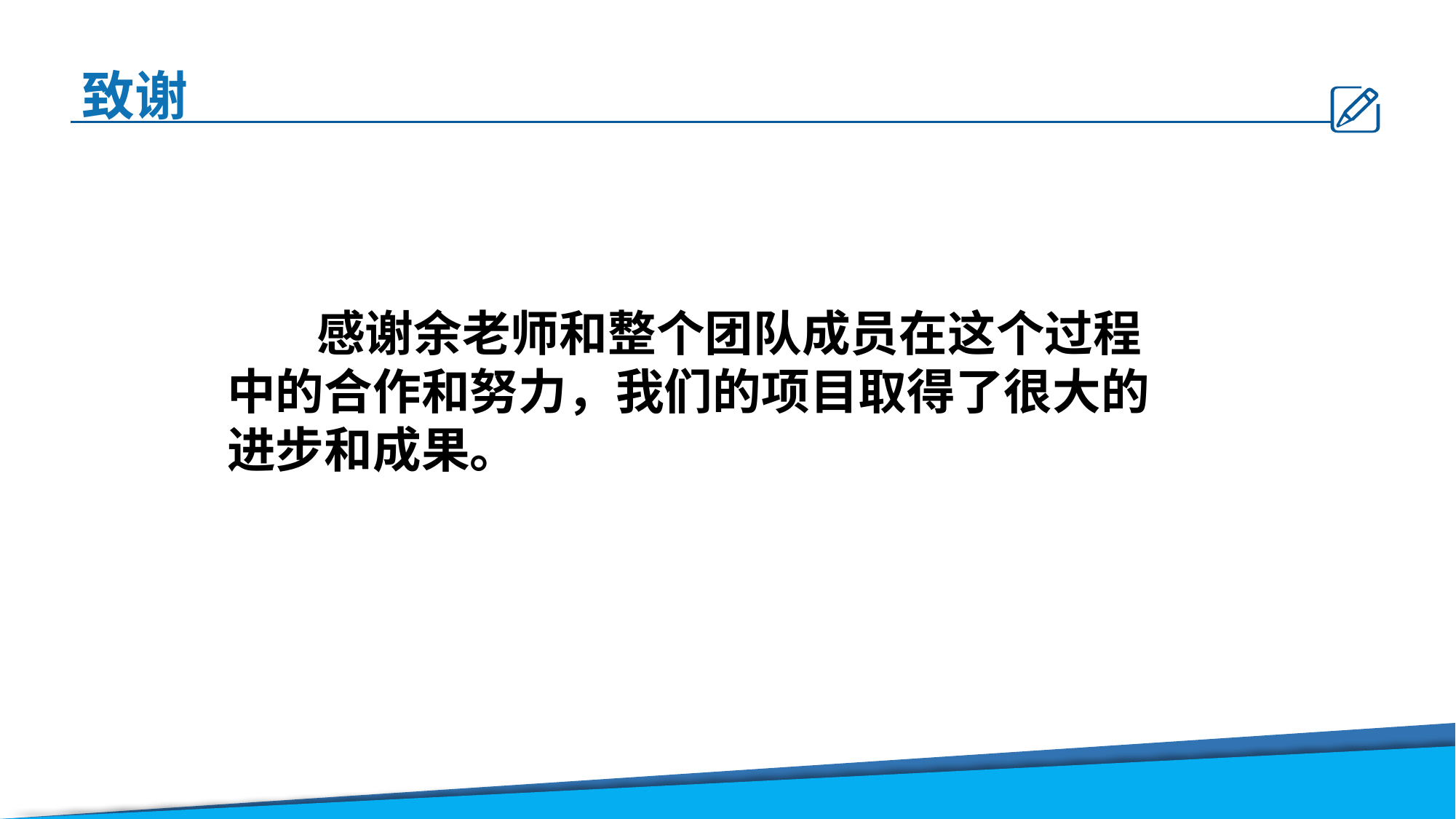

致谢

       感谢余老师和整个团队成员在这个过程中的合作和努力，我们的项目取得了很大的进步和成果。